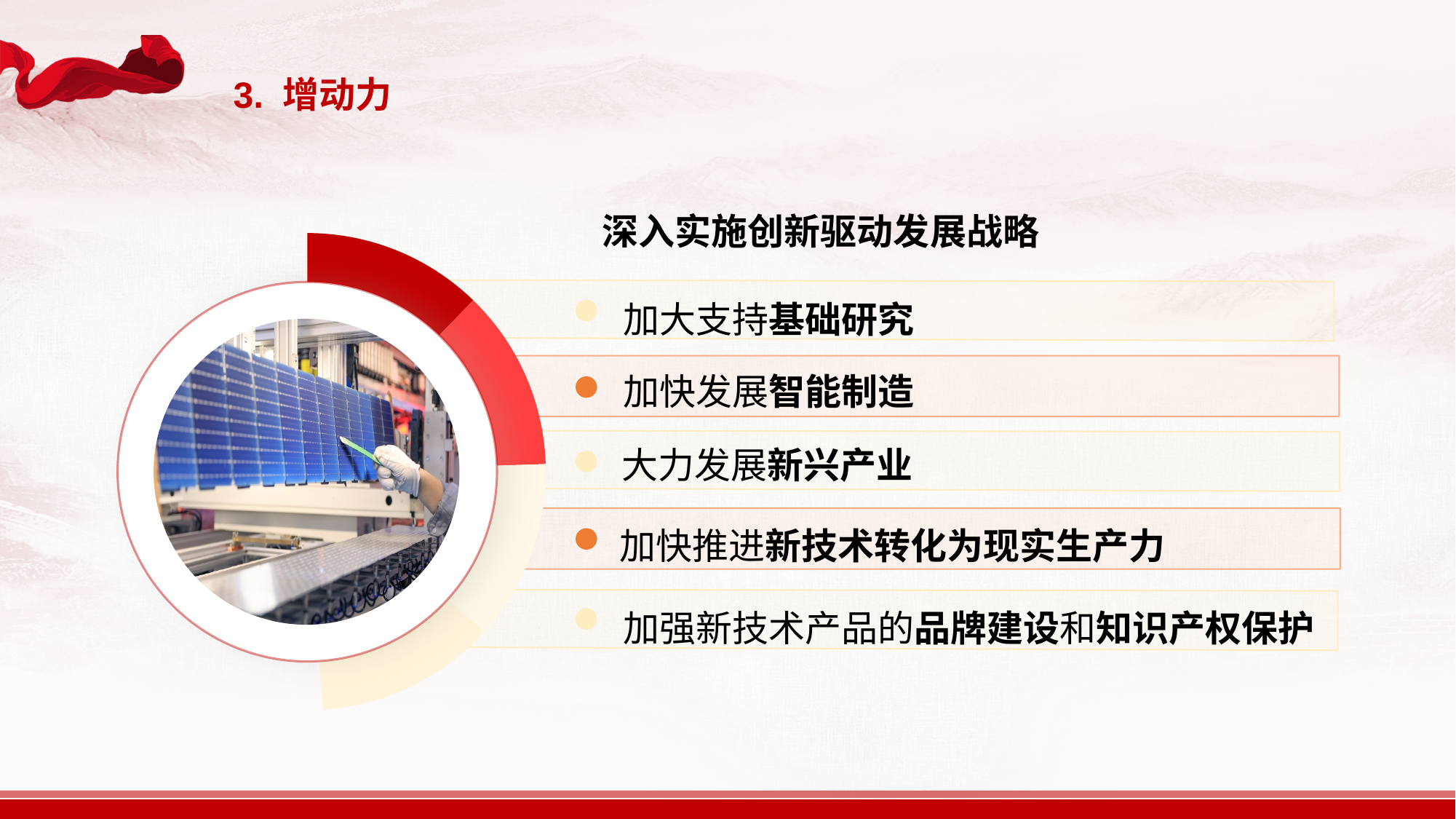

3. 增动力
深入实施创新驱动发展战略

### Chart

| Category | 销售额 |
|---|---|
| text here | 0.12 |
| text here | 0.12 |
| text here | 0.12 |
| text here | 0.12 |
| text here | 0.5 |
加大支持基础研究

加快发展智能制造

大力发展新兴产业

加快推进新技术转化为现实生产力

加强新技术产品的品牌建设和知识产权保护